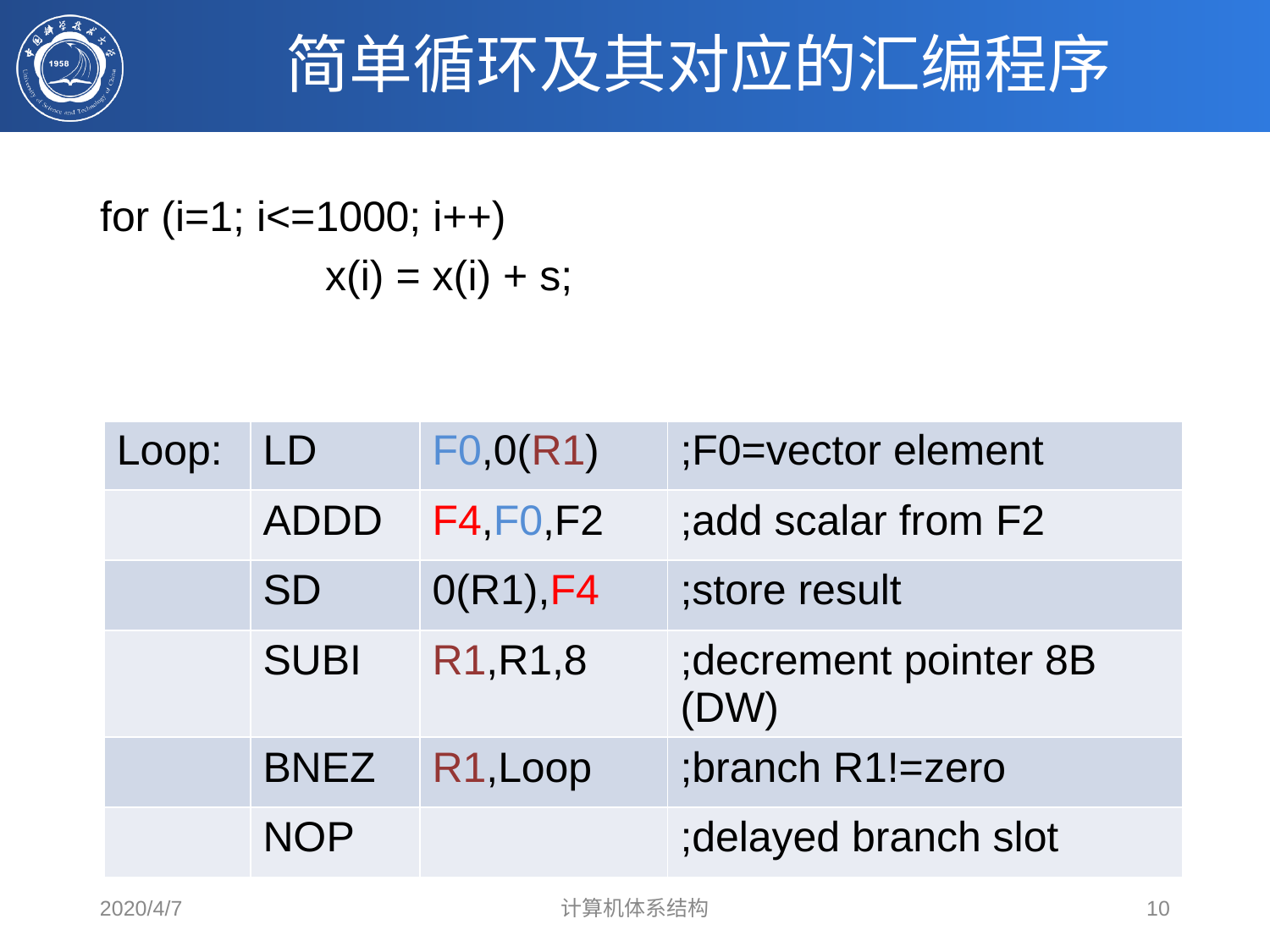

# 简单循环及其对应的汇编程序

for (i=1; i<=1000; i++)
                   x(i) = x(i) + s;
|  |  |  |  |
| --- | --- | --- | --- |
| Loop: | LD | F0,0(R1) | ;F0=vector element |
|  | ADDD | F4,F0,F2 | ;add scalar from F2 |
|  | SD | 0(R1),F4 | ;store result |
|  | SUBI | R1,R1,8 | ;decrement pointer 8B (DW) |
|  | BNEZ | R1,Loop | ;branch R1!=zero |
|  | NOP |  | ;delayed branch slot |
2020/4/7
计算机体系结构
10